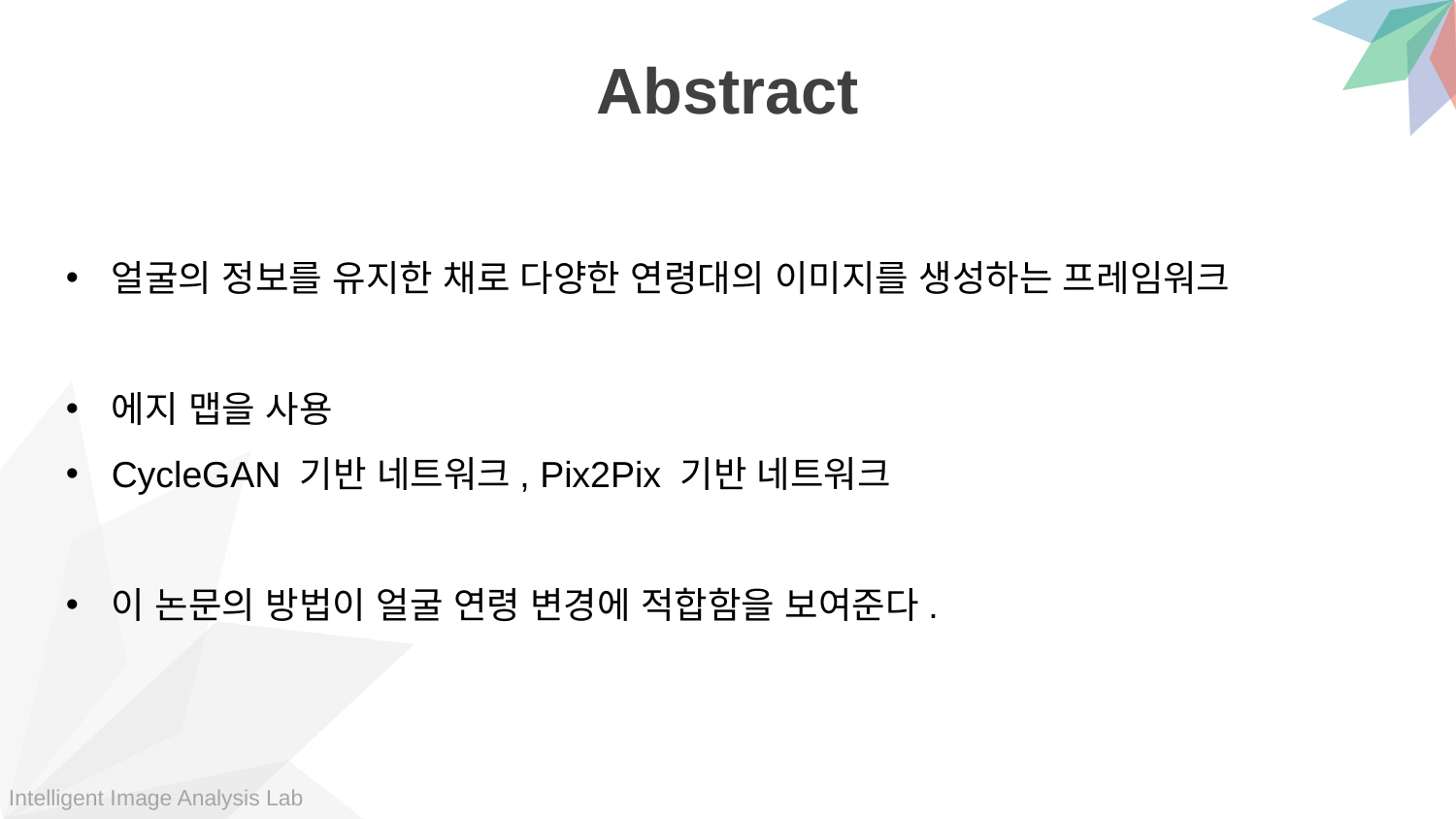

Abstract
얼굴의 정보를 유지한 채로 다양한 연령대의 이미지를 생성하는 프레임워크

에지 맵을 사용
CycleGAN 기반 네트워크, Pix2Pix 기반 네트워크

이 논문의 방법이 얼굴 연령 변경에 적합함을 보여준다.